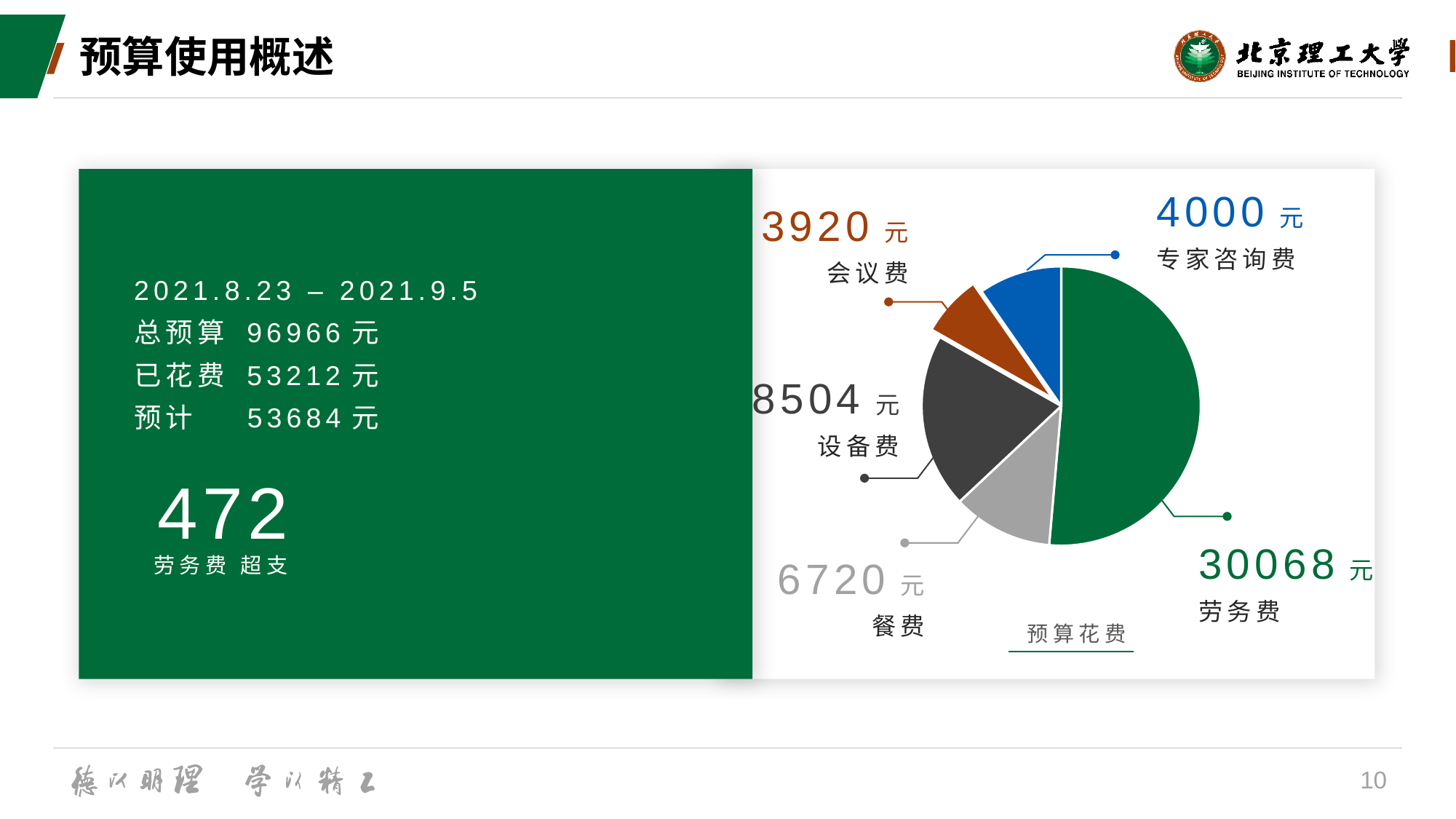

# 预算使用概述

4000元
专家咨询费

### Chart

| Category | 费用 |
|---|---|
| 劳务费 | 21242.0 |
| 餐费 | 4800.0 |
| 设备费 | 8360.0 |
| 会议费 | 2940.0 |
| 专家咨询费 | 4000.0 |
3920元
会议费

2021.8.23 – 2021.9.5
总预算 96966元
已花费 53212元
预计    53684元

8504元
设备费
472

30068元
劳务费
6720元
餐费
劳务费 超支
预算花费